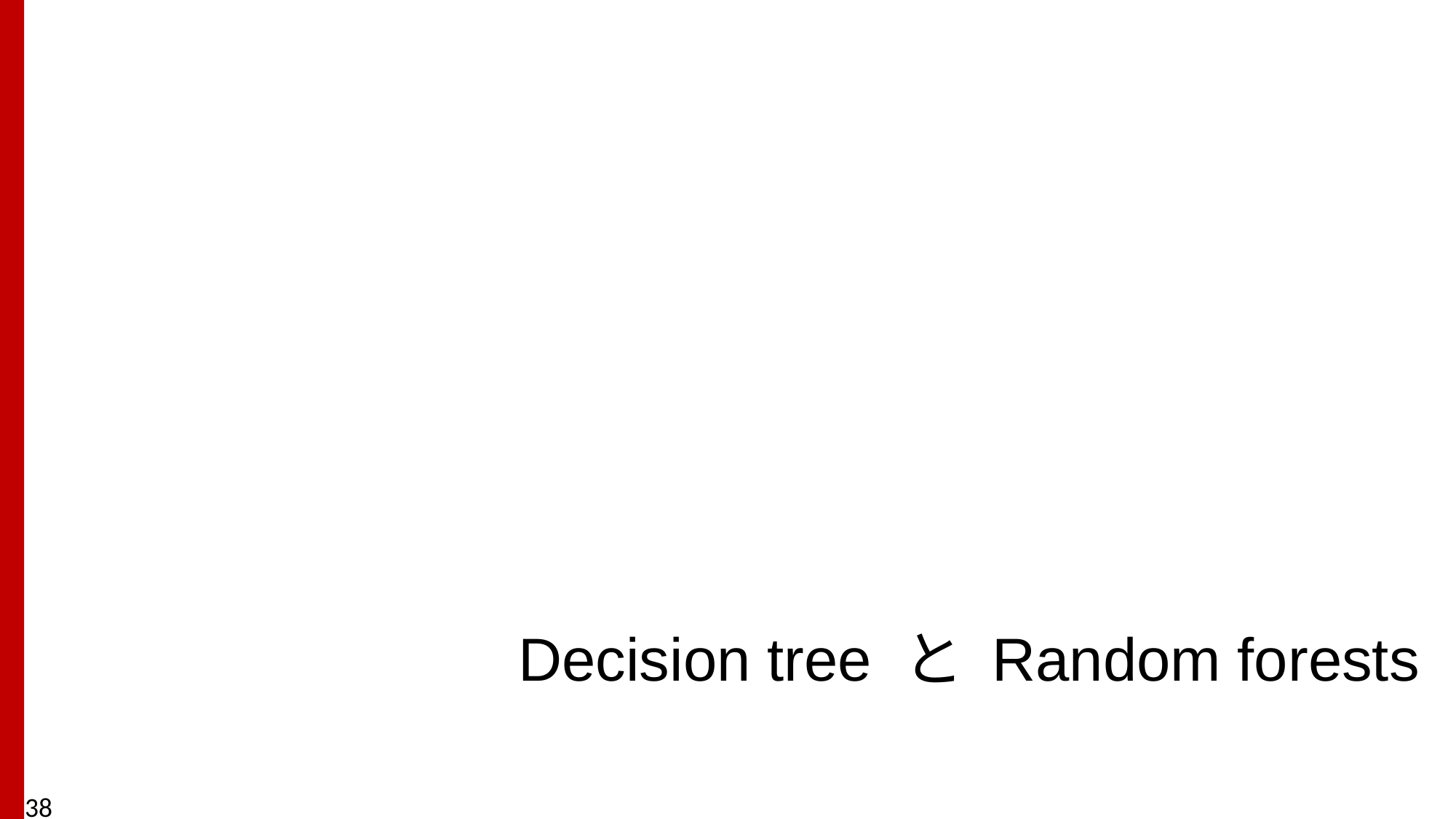

# Decision tree と Random forests
38